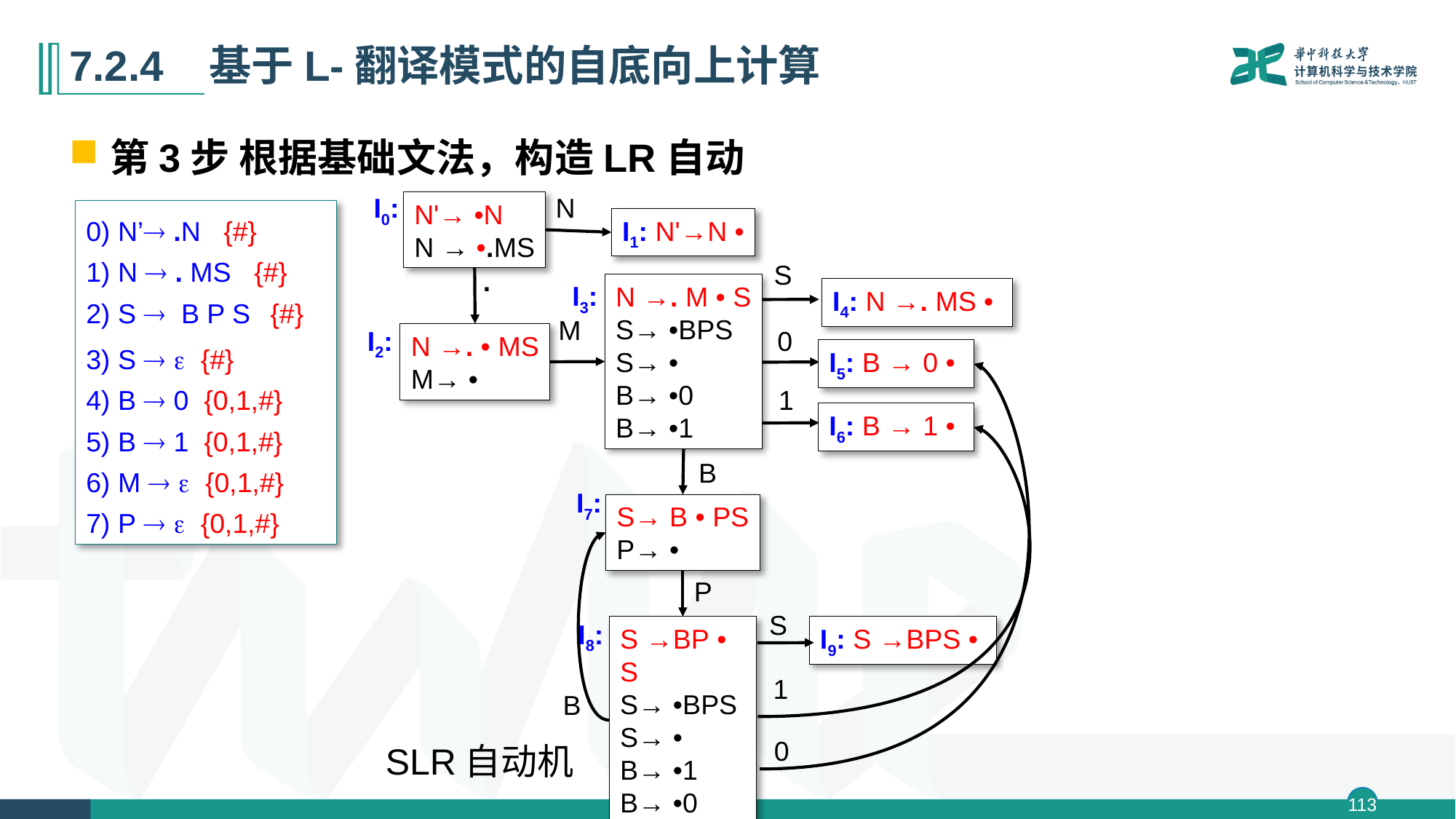

# 7.2.4   基于L-翻译模式的自底向上计算
第3步 根据基础文法，构造LR自动机
I0:
N
N'→ •N
N → •.MS
0) N’→ .N   {#}
1) N → . MS   {#}
2) S →  B P S   {#}
3) S → ε  {#}
4) B → 0  {0,1,#}
5) B → 1  {0,1,#}
6) M → ε  {0,1,#}
7) P → ε  {0,1,#}
I1: N'→N •
S
.
I3:
N →. M • S
S→ •BPS
S→ •
B→ •0
B→ •1
I4: N →. MS •
M
I2:
0
N →. • MS
M→ •
I5: B → 0 •
1
I6: B → 1 •
B
I7:
S→ B • PS
P→ •
P
S
I8:
S →BP • S
S→ •BPS
S→ •
B→ •1
B→ •0
I9: S →BPS •
1
B
0

SLR自动机